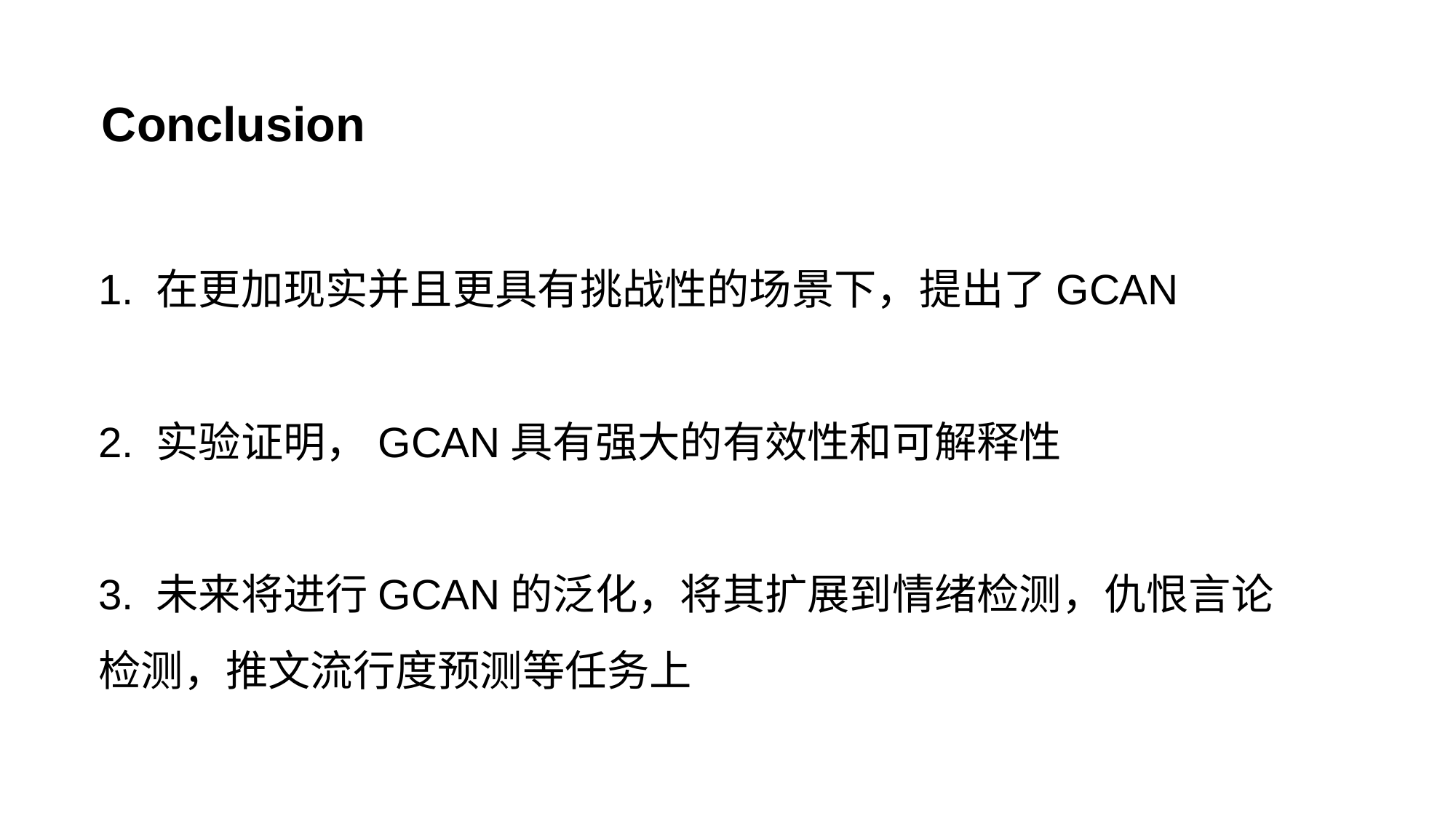

Conclusion
1. 在更加现实并且更具有挑战性的场景下，提出了GCAN
2. 实验证明，GCAN具有强大的有效性和可解释性

3. 未来将进行GCAN的泛化，将其扩展到情绪检测，仇恨言论检测，推文流行度预测等任务上